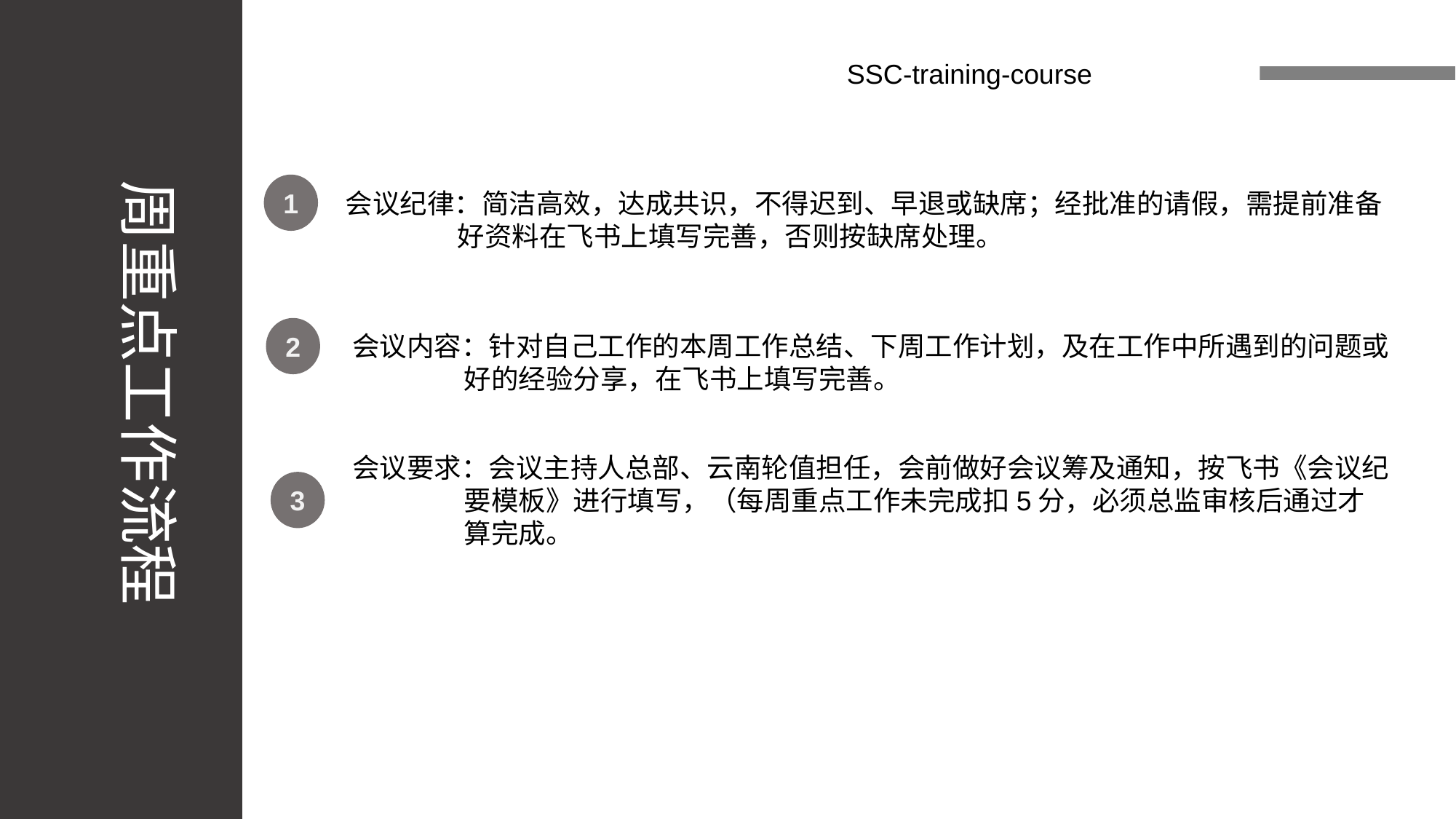

周重点工作流程
SSC-training-course

1
会议纪律：简洁高效，达成共识，不得迟到、早退或缺席；经批准的请假，需提前准备
                 好资料在飞书上填写完善，否则按缺席处理。
2
会议内容：针对自己工作的本周工作总结、下周工作计划，及在工作中所遇到的问题或
                 好的经验分享，在飞书上填写完善。
会议要求：会议主持人总部、云南轮值担任，会前做好会议筹及通知，按飞书《会议纪
                 要模板》进行填写，（每周重点工作未完成扣5分，必须总监审核后通过才
                 算完成。
3